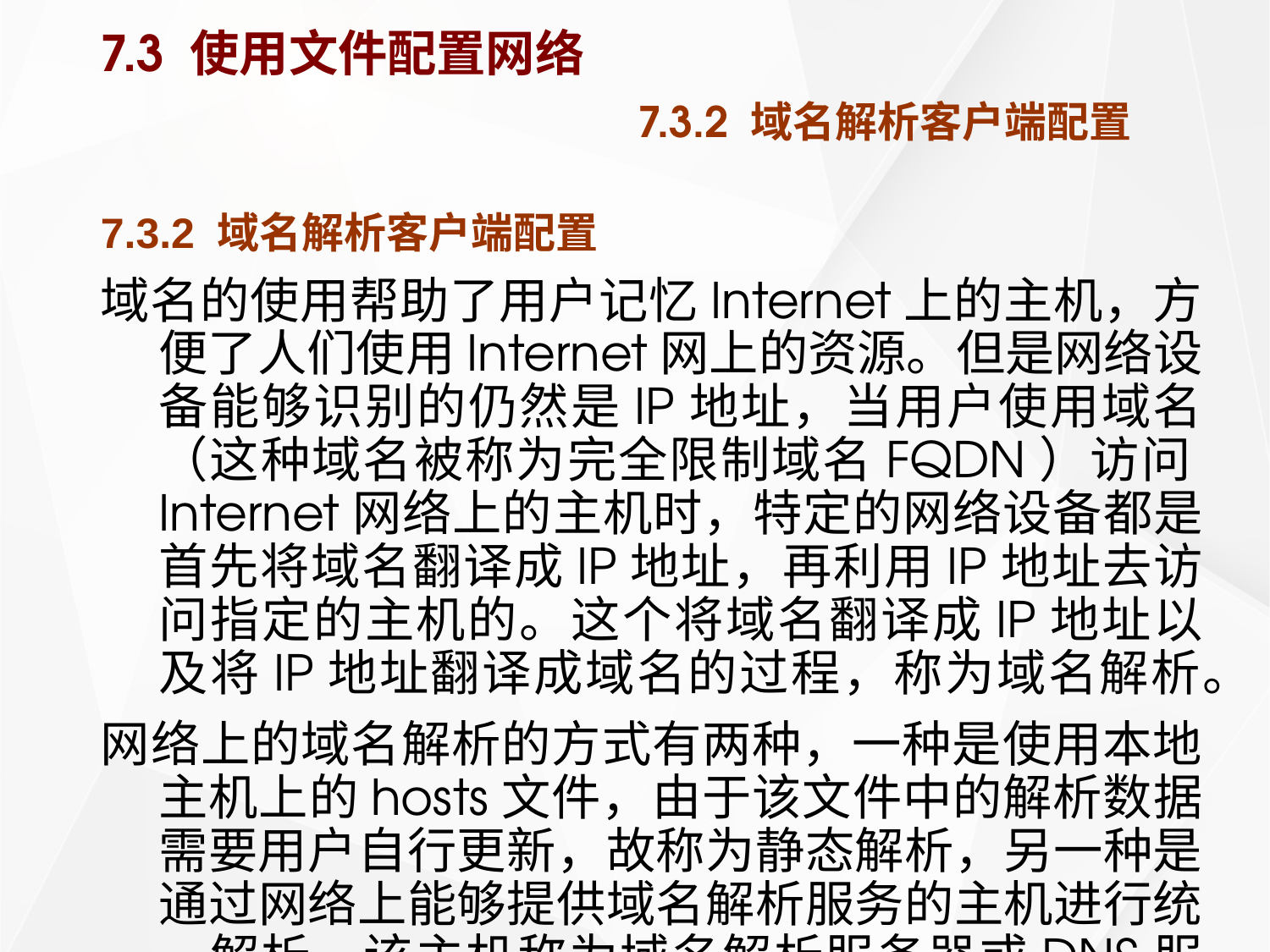

# 7.3 使用文件配置网络 7.3.2 域名解析客户端配置
7.3.2 域名解析客户端配置
域名的使用帮助了用户记忆Internet上的主机，方便了人们使用Internet网上的资源。但是网络设备能够识别的仍然是IP地址，当用户使用域名（这种域名被称为完全限制域名FQDN）访问Internet网络上的主机时，特定的网络设备都是首先将域名翻译成IP地址，再利用IP地址去访问指定的主机的。这个将域名翻译成IP地址以及将IP地址翻译成域名的过程，称为域名解析。
网络上的域名解析的方式有两种，一种是使用本地主机上的hosts文件，由于该文件中的解析数据需要用户自行更新，故称为静态解析，另一种是通过网络上能够提供域名解析服务的主机进行统一解析，该主机称为域名解析服务器或DNS服务器，由于DNS服务器上的解析数据无需发送域名解析的用户进行更新和管理，故称为动态解析。